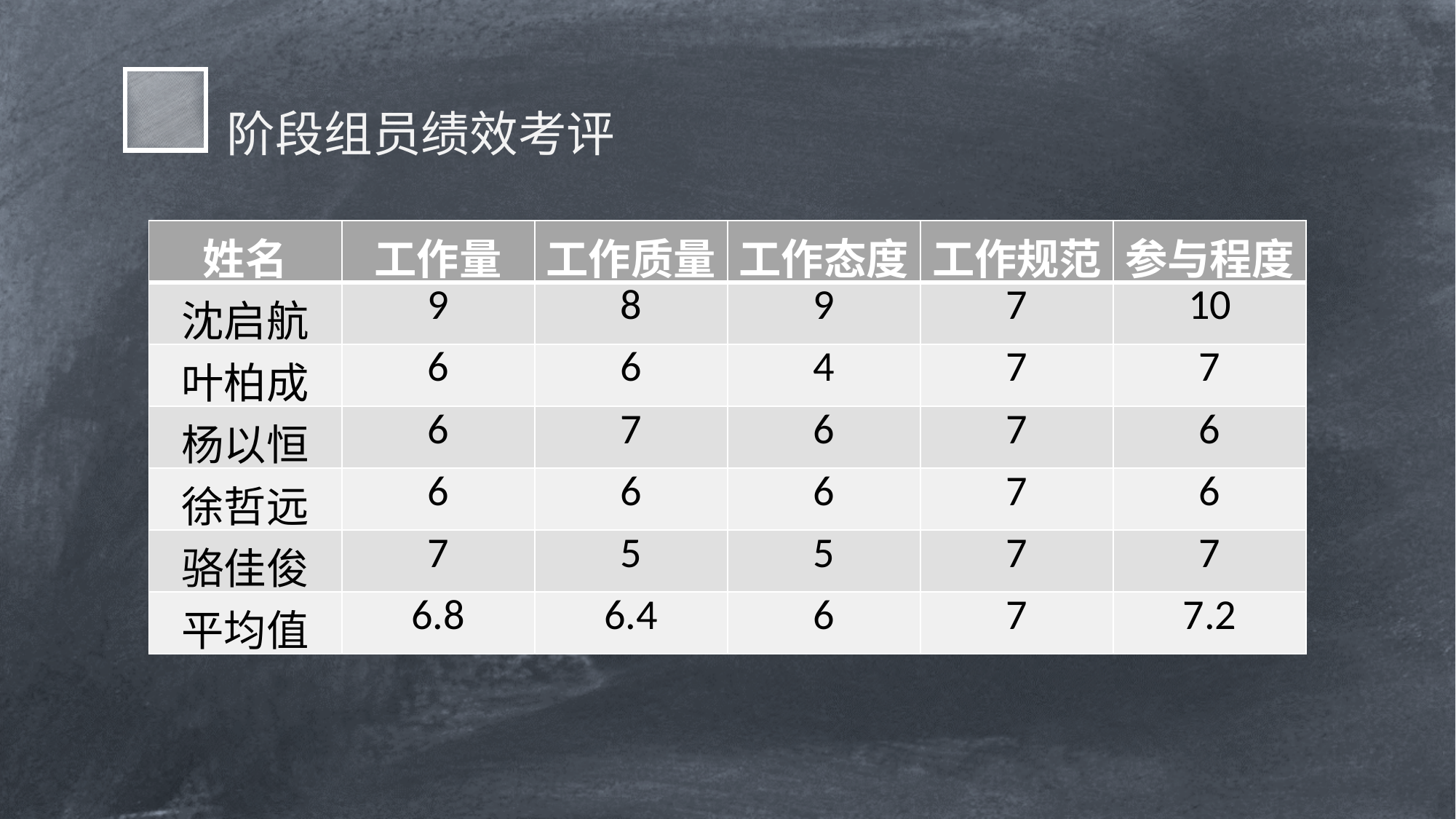

阶段组员绩效考评

| 姓名 | 工作量 | 工作质量 | 工作态度 | 工作规范 | 参与程度 |
| --- | --- | --- | --- | --- | --- |
| 沈启航 | 9 | 8 | 9 | 7 | 10 |
| 叶柏成 | 6 | 6 | 4 | 7 | 7 |
| 杨以恒 | 6 | 7 | 6 | 7 | 6 |
| 徐哲远 | 6 | 6 | 6 | 7 | 6 |
| 骆佳俊 | 7 | 5 | 5 | 7 | 7 |
| 平均值 | 6.8 | 6.4 | 6 | 7 | 7.2 |